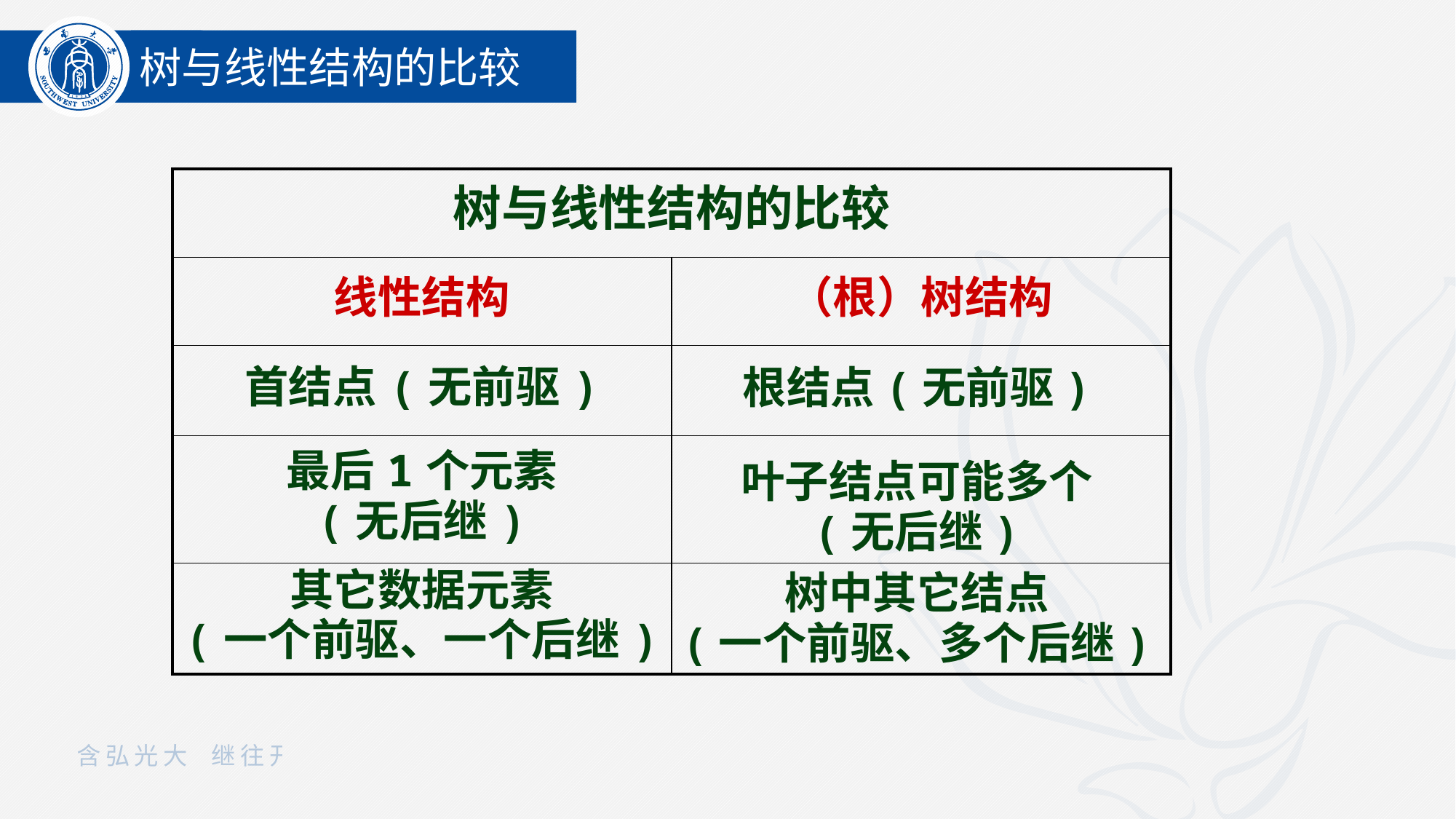

树与线性结构的比较
| 树与线性结构的比较 |  |
| --- | --- |
| 线性结构 | （根）树结构 |
| 首结点(无前驱) |  |
| 最后1个元素 (无后继) |  |
| 其它数据元素 (一个前驱、一个后继) |  |
根结点(无前驱)

叶子结点可能多个
(无后继)

树中其它结点
(一个前驱、多个后继)